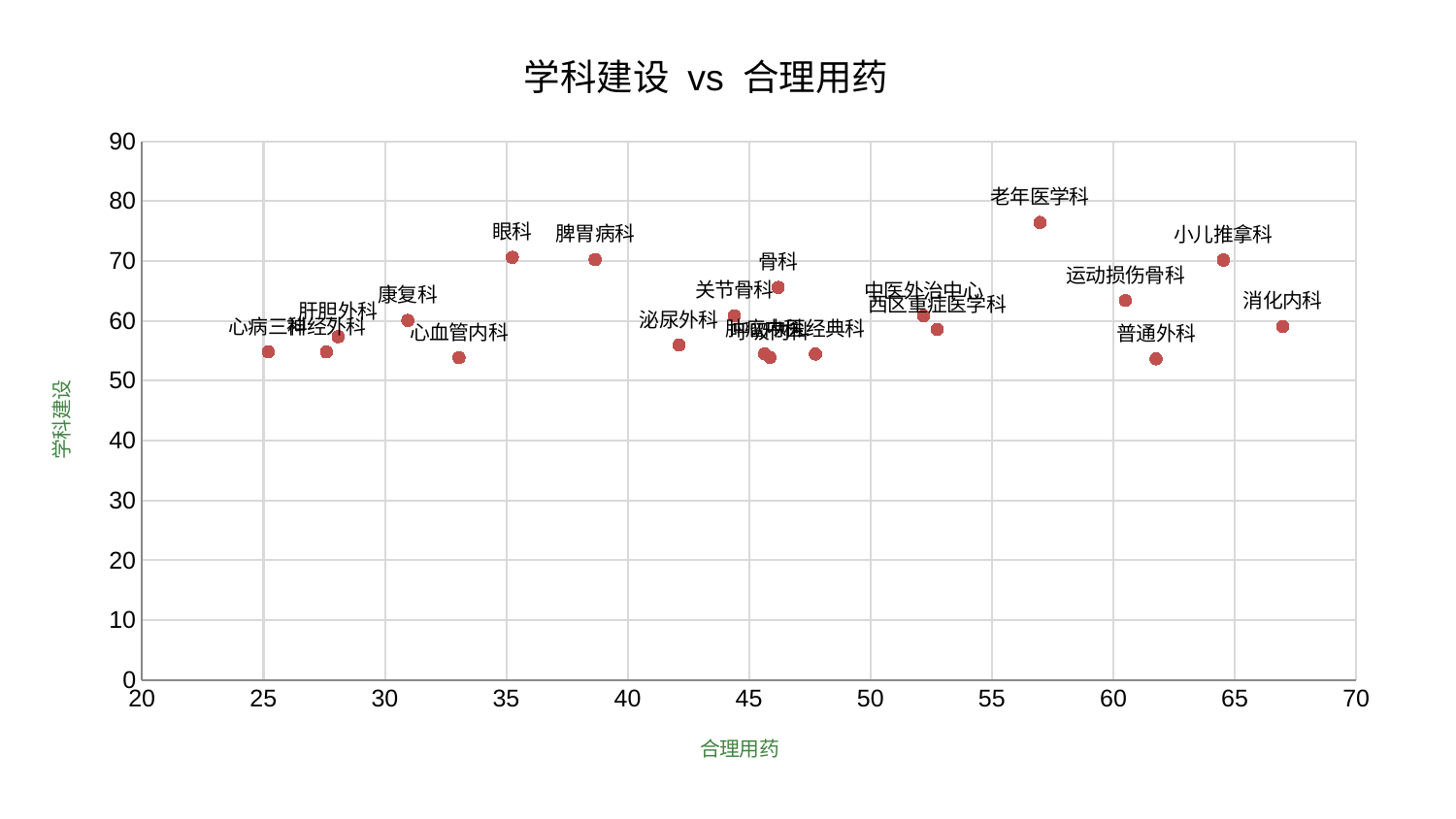

### Chart: 学科建设 vs 合理用药

| Category | 学科建设 |
|---|---|
169